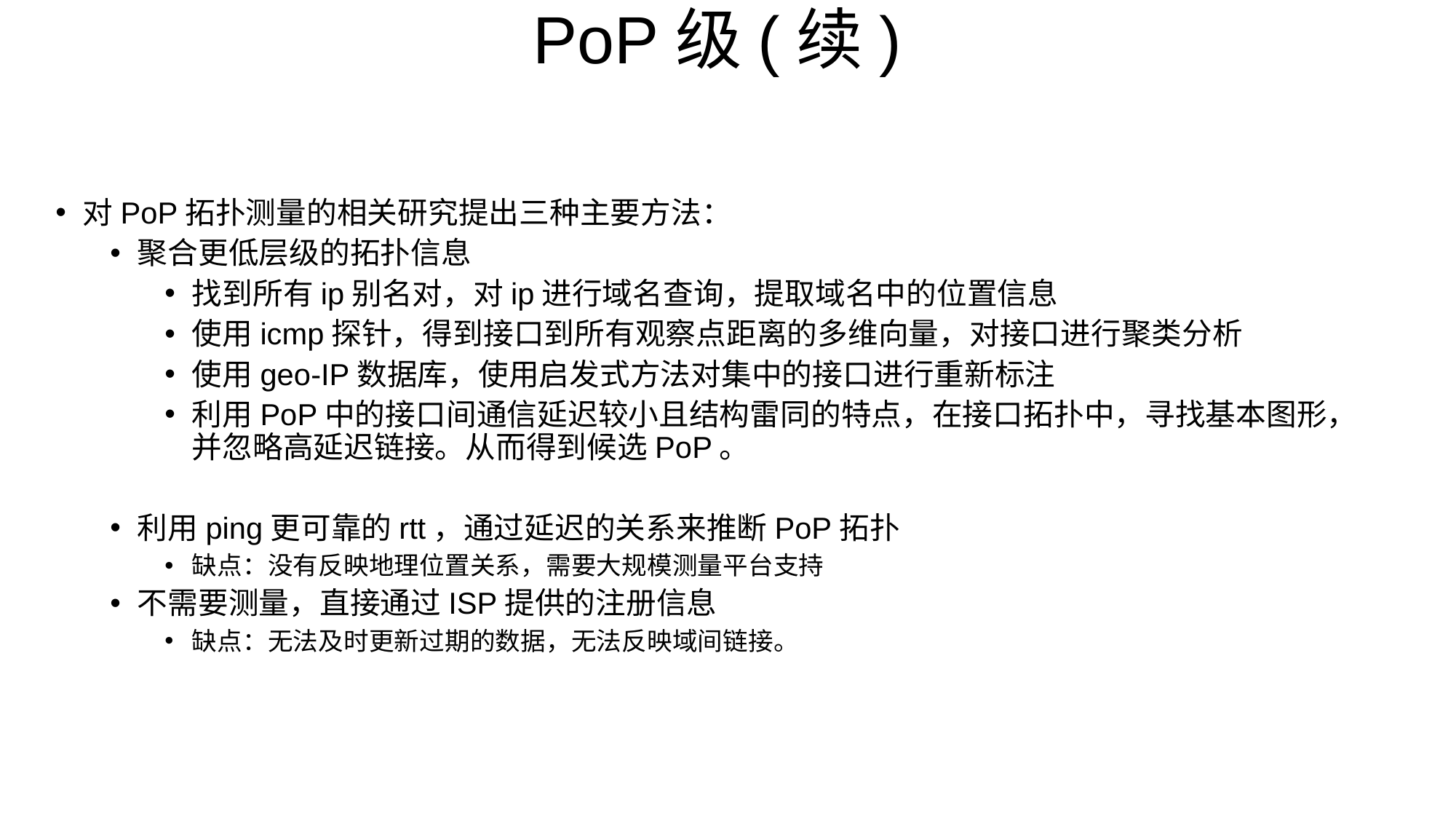

PoP级(续)

对PoP拓扑测量的相关研究提出三种主要方法：
聚合更低层级的拓扑信息
找到所有ip别名对，对ip进行域名查询，提取域名中的位置信息
使用icmp探针，得到接口到所有观察点距离的多维向量，对接口进行聚类分析
使用geo-IP数据库，使用启发式方法对集中的接口进行重新标注
利用PoP中的接口间通信延迟较小且结构雷同的特点，在接口拓扑中，寻找基本图形，并忽略高延迟链接。从而得到候选PoP。

利用ping更可靠的rtt，通过延迟的关系来推断PoP拓扑
缺点：没有反映地理位置关系，需要大规模测量平台支持
不需要测量，直接通过ISP提供的注册信息
缺点：无法及时更新过期的数据，无法反映域间链接。